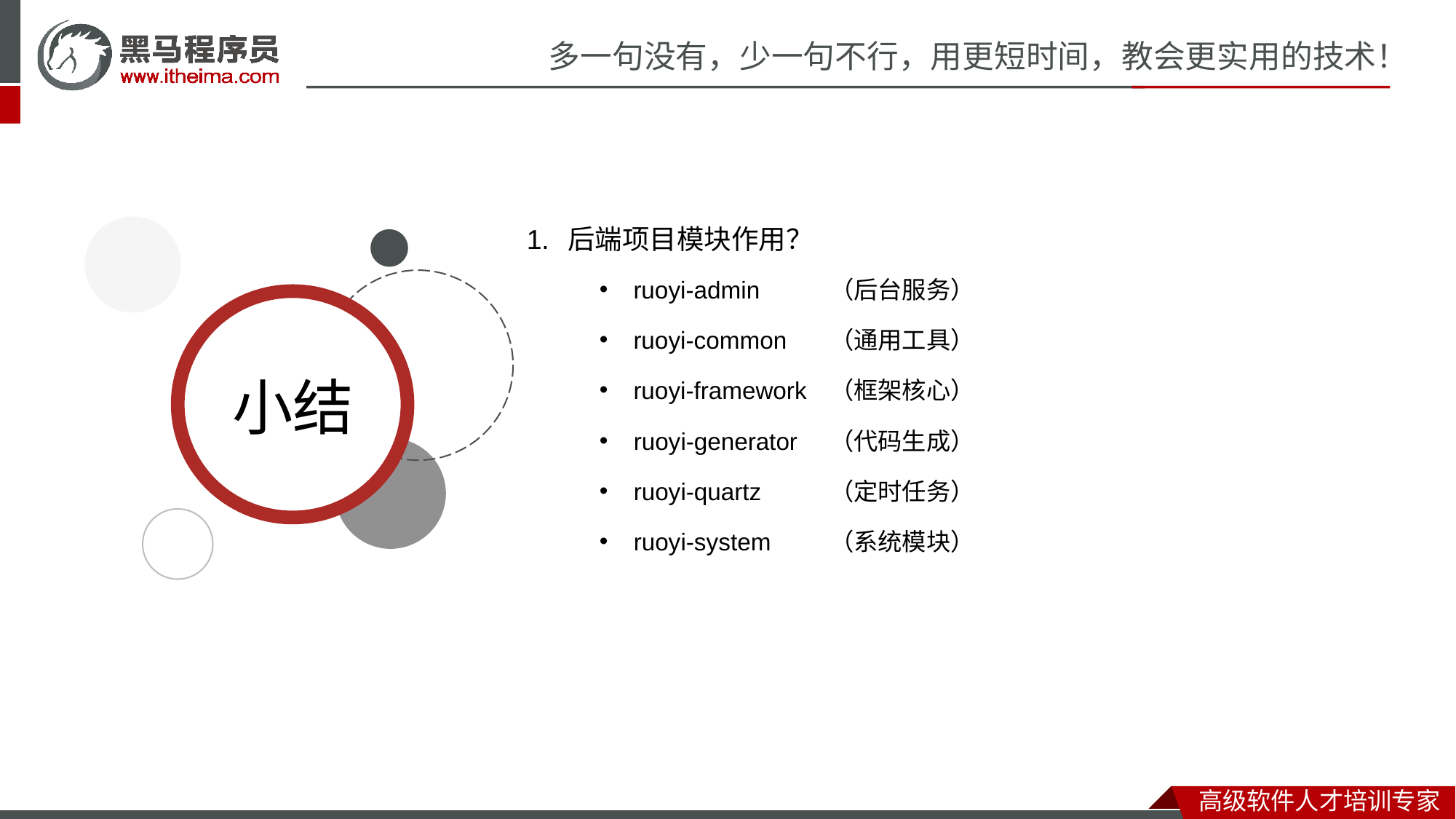

后端项目模块作用？
ruoyi-admin
（后台服务）
ruoyi-common
（通用工具）
ruoyi-framework
（框架核心）
ruoyi-generator
（代码生成）
ruoyi-quartz
（定时任务）
ruoyi-system
（系统模块）